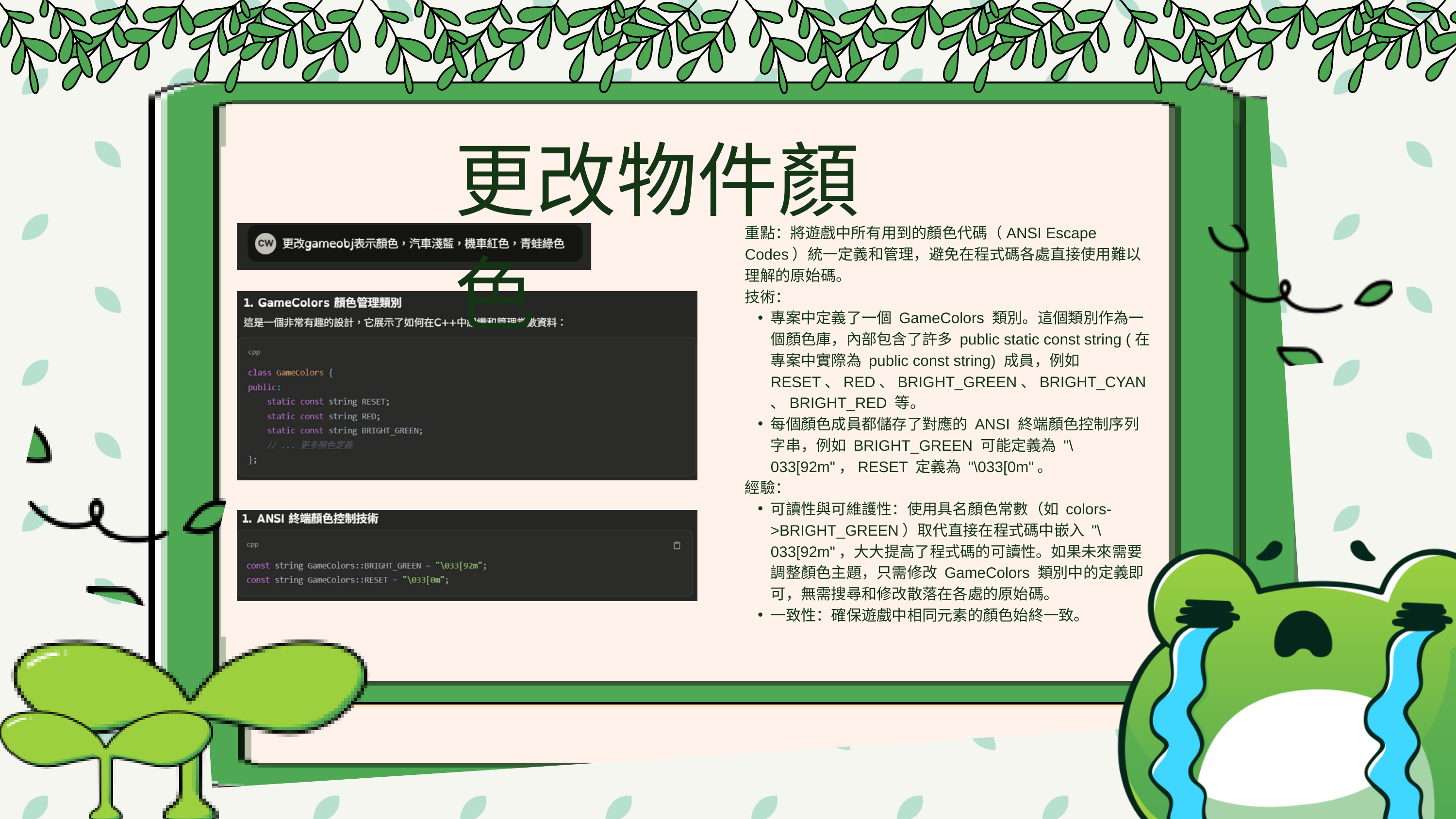

更改物件顏色

重點：將遊戲中所有用到的顏色代碼（ANSI Escape Codes）統一定義和管理，避免在程式碼各處直接使用難以理解的原始碼。
技術：
專案中定義了一個 GameColors 類別。這個類別作為一個顏色庫，內部包含了許多 public static const string (在專案中實際為 public const string) 成員，例如 RESET、RED、BRIGHT_GREEN、BRIGHT_CYAN、BRIGHT_RED 等。
每個顏色成員都儲存了對應的 ANSI 終端顏色控制序列字串，例如 BRIGHT_GREEN 可能定義為 "\033[92m"，RESET 定義為 "\033[0m"。
經驗：
可讀性與可維護性：使用具名顏色常數（如 colors->BRIGHT_GREEN）取代直接在程式碼中嵌入 "\033[92m"，大大提高了程式碼的可讀性。如果未來需要調整顏色主題，只需修改 GameColors 類別中的定義即可，無需搜尋和修改散落在各處的原始碼。
一致性：確保遊戲中相同元素的顏色始終一致。